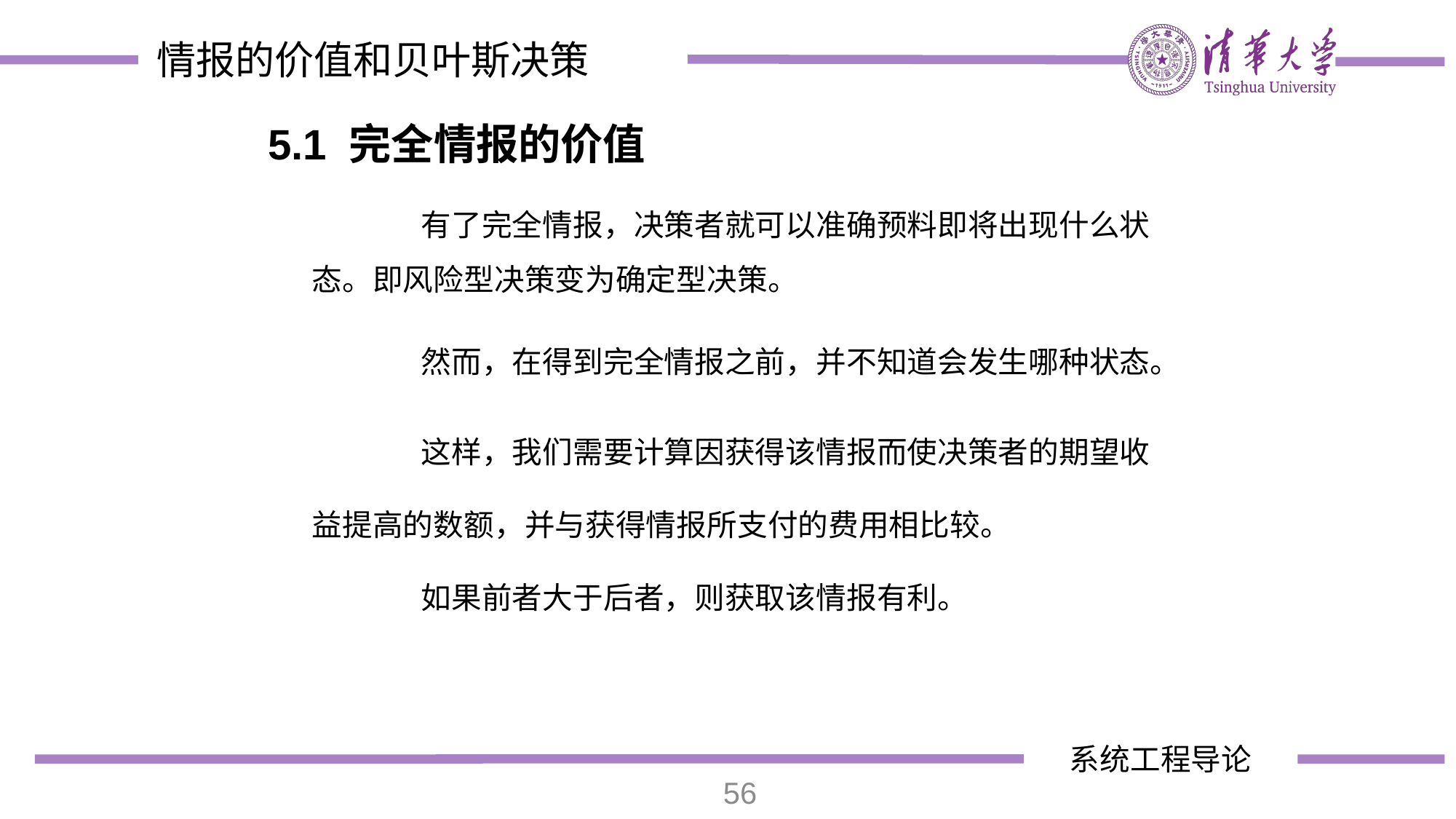

情报的价值和贝叶斯决策
5.1 完全情报的价值
	有了完全情报，决策者就可以准确预料即将出现什么状态。即风险型决策变为确定型决策。
 	然而，在得到完全情报之前，并不知道会发生哪种状态。
	这样，我们需要计算因获得该情报而使决策者的期望收益提高的数额，并与获得情报所支付的费用相比较。
	如果前者大于后者，则获取该情报有利。